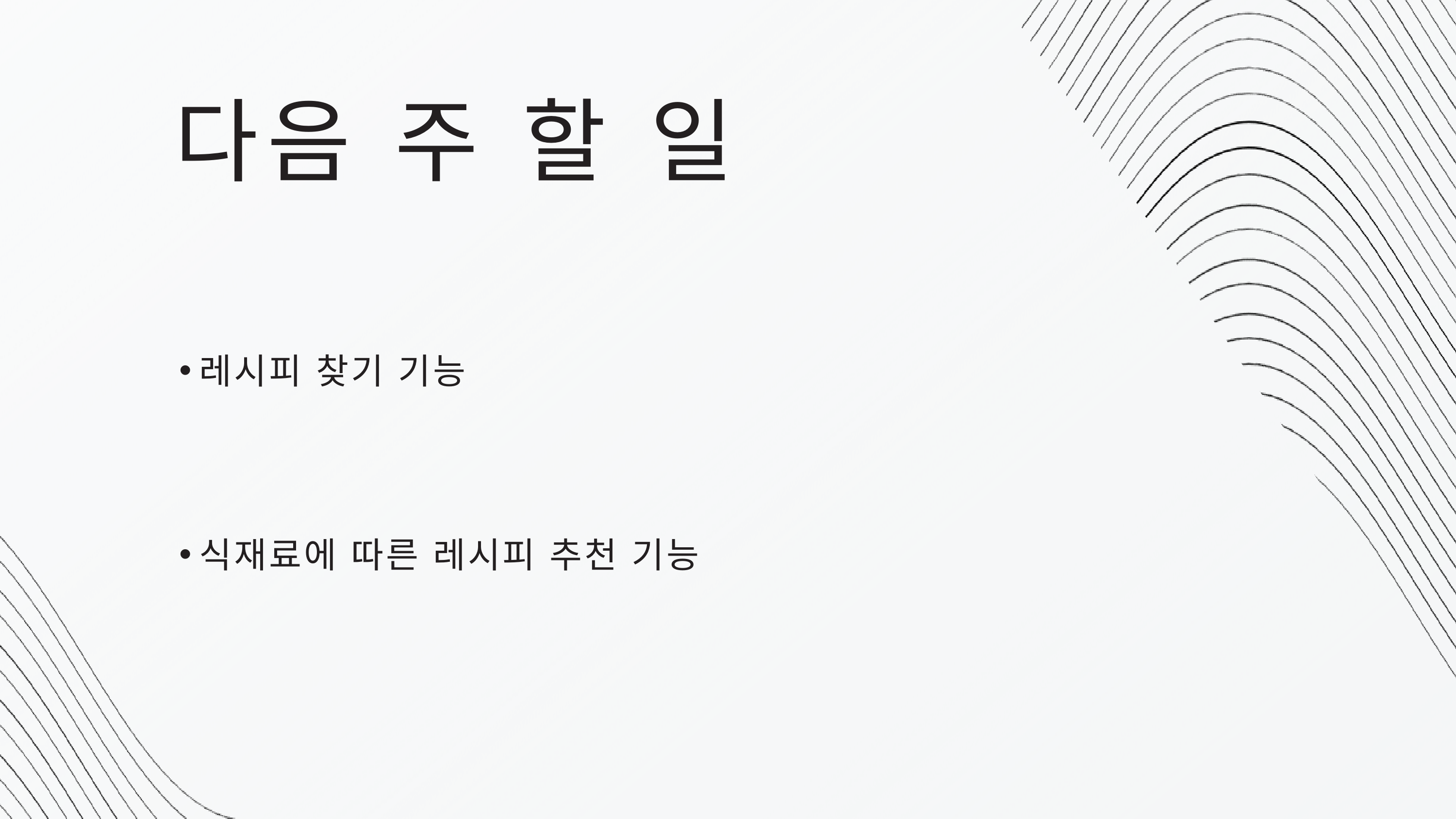

다음 주 할 일
레시피 찾기 기능
식재료에 따른 레시피 추천 기능